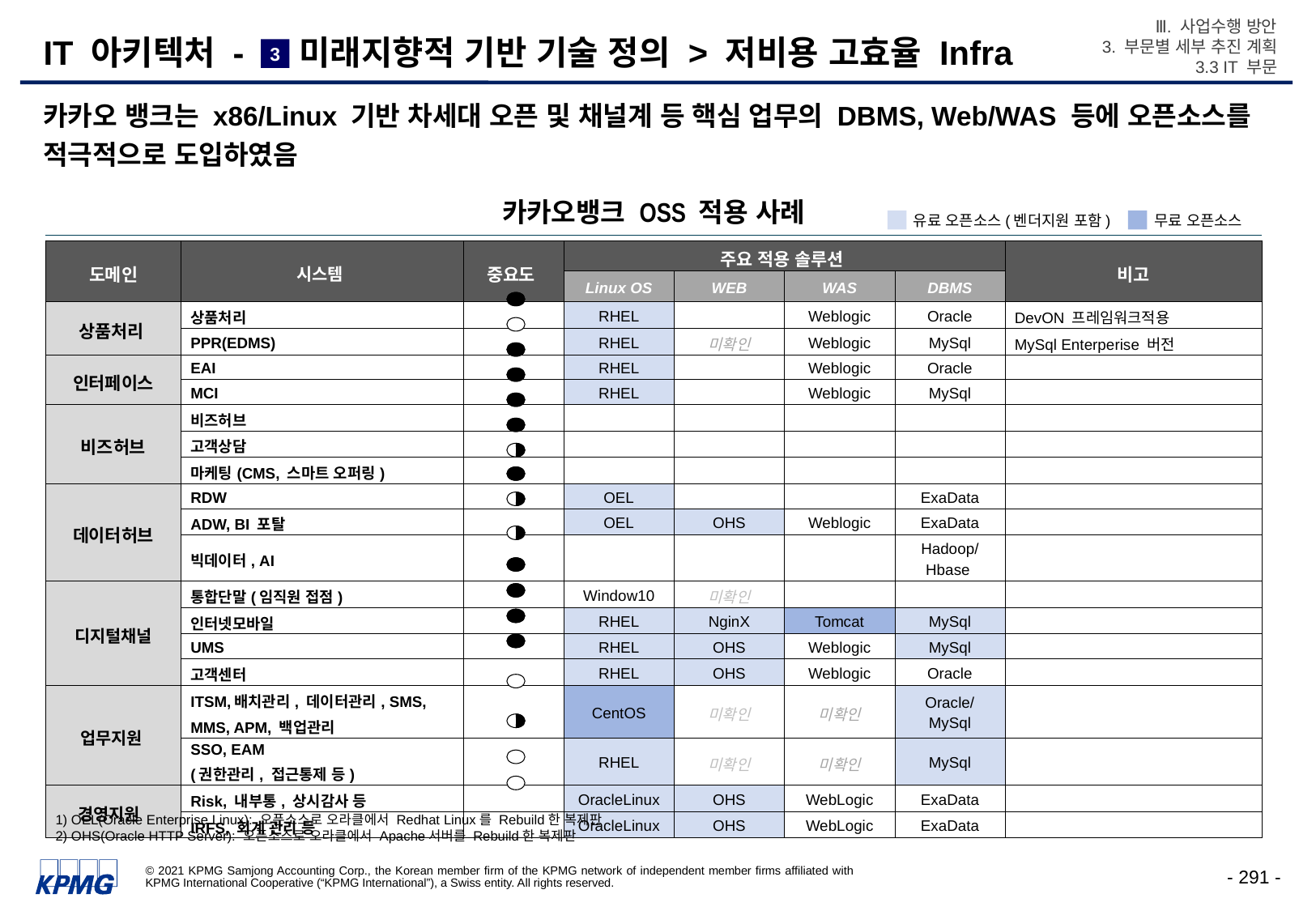

Ⅲ. 사업수행 방안
3. 부문별 세부 추진 계획
3.3 IT 부문
# IT 아키텍처 -     미래지향적 기반 기술 정의 > 저비용 고효율 Infra
3
카카오 뱅크는 x86/Linux 기반 차세대 오픈 및 채널계 등 핵심 업무의 DBMS, Web/WAS 등에 오픈소스를 적극적으로 도입하였음
카카오뱅크 OSS 적용 사례

유료 오픈소스(벤더지원 포함)
무료 오픈소스
| 도메인 | 시스템 | 중요도 | 주요 적용 솔루션 |  |  |  | 비고 |
| --- | --- | --- | --- | --- | --- | --- | --- |
|  |  |  | Linux OS | WEB | WAS | DBMS |  |
| 상품처리 | 상품처리 |  | RHEL |  | Weblogic | Oracle | DevON 프레임워크적용 |
|  | PPR(EDMS) |  | RHEL | 미확인 | Weblogic | MySql | MySql Enterperise 버전 |
| 인터페이스 | EAI |  | RHEL |  | Weblogic | Oracle |  |
|  | MCI |  | RHEL |  | Weblogic | MySql |  |
| 비즈허브 | 비즈허브 |  |  |  |  |  |  |
|  | 고객상담 |  |  |  |  |  |  |
|  | 마케팅(CMS, 스마트 오퍼링) |  |  |  |  |  |  |
| 데이터허브 | RDW |  | OEL |  |  | ExaData |  |
|  | ADW, BI 포탈 |  | OEL | OHS | Weblogic | ExaData |  |
|  | 빅데이터, AI |  |  |  |  | Hadoop/ Hbase |  |
| 디지털채널 | 통합단말(임직원 접점) |  | Window10 | 미확인 |  |  |  |
|  | 인터넷모바일 |  | RHEL | NginX | Tomcat | MySql |  |
|  | UMS |  | RHEL | OHS | Weblogic | MySql |  |
|  | 고객센터 |  | RHEL | OHS | Weblogic | Oracle |  |
| 업무지원 | ITSM,배치관리, 데이터관리, SMS, MMS, APM, 백업관리 |  | CentOS | 미확인 | 미확인 | Oracle/ MySql |  |
|  | SSO, EAM (권한관리, 접근통제 등) |  | RHEL | 미확인 | 미확인 | MySql |  |
| 경영지원 | Risk, 내부통, 상시감사 등 |  | OracleLinux | OHS | WebLogic | ExaData |  |
|  | IRFS, 회계 관리 등 |  | OracleLinux | OHS | WebLogic | ExaData |  |

1) OEL(Oracle Enterprise Linux): 오픈소스로 오라클에서 Redhat Linux를 Rebuild한 복제판
2) OHS(Oracle HTTP Server): 오픈소스로 오라클에서 Apache서버를 Rebuild한 복제판